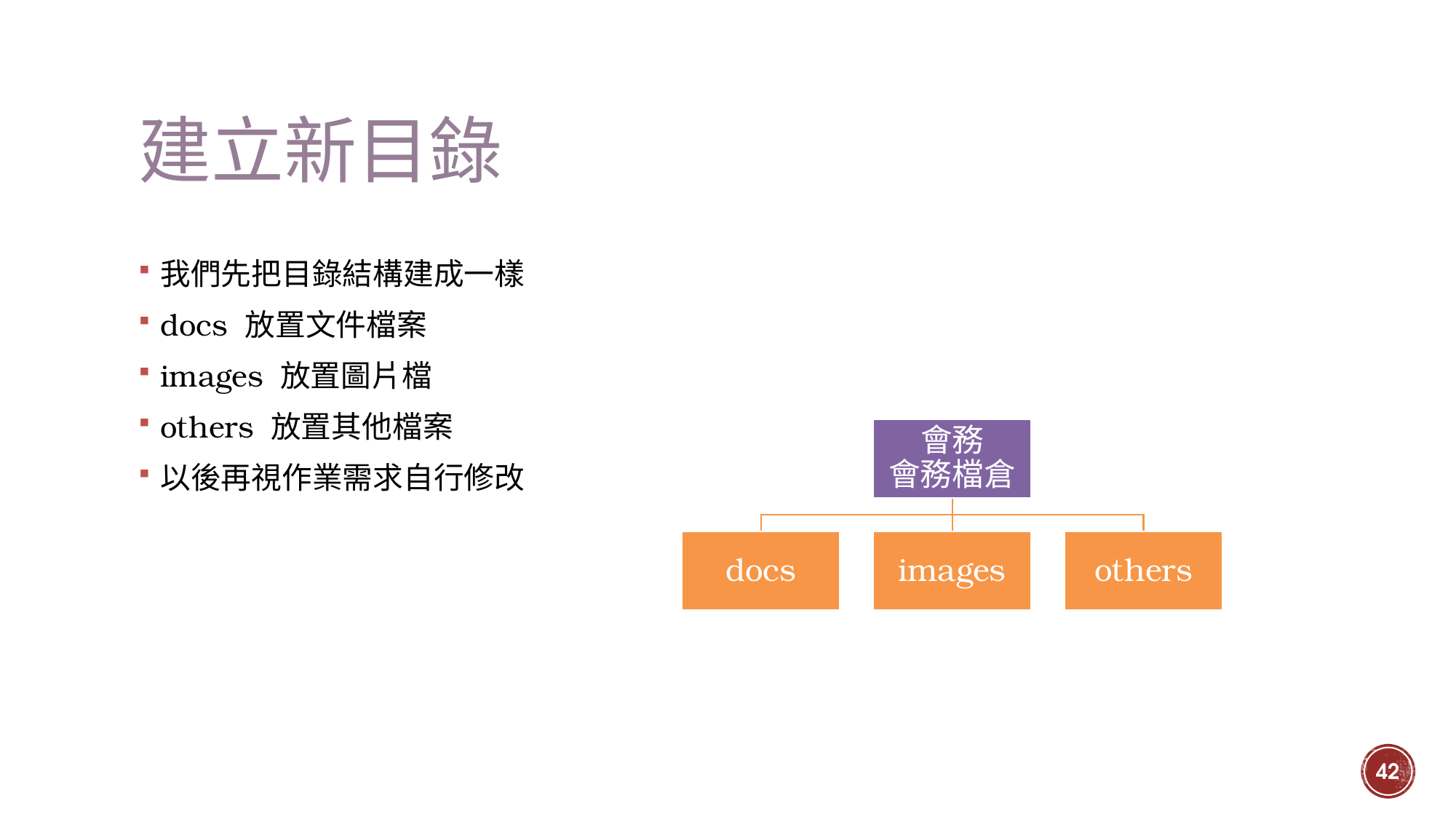

# 建立新目錄
我們先把目錄結構建成一樣
docs 放置文件檔案
images 放置圖片檔
others 放置其他檔案
以後再視作業需求自行修改
會務
會務檔倉
docs
images
others
42